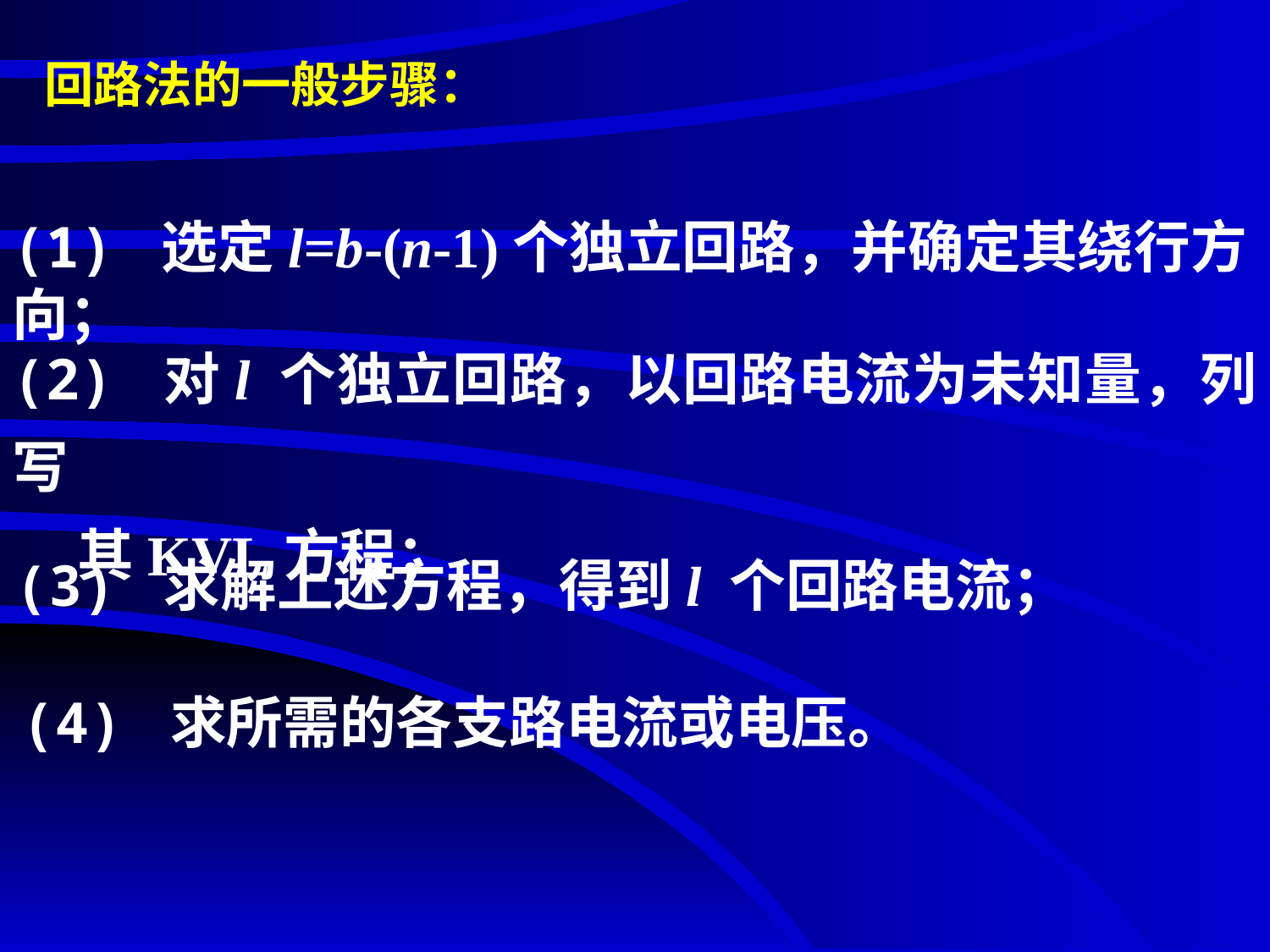

# 回路法的一般步骤：
(1) 选定l=b-(n-1)个独立回路，并确定其绕行方向；
(2) 对l 个独立回路，以回路电流为未知量，列写
    其KVL方程；
(3) 求解上述方程，得到l 个回路电流；
(4) 求所需的各支路电流或电压。